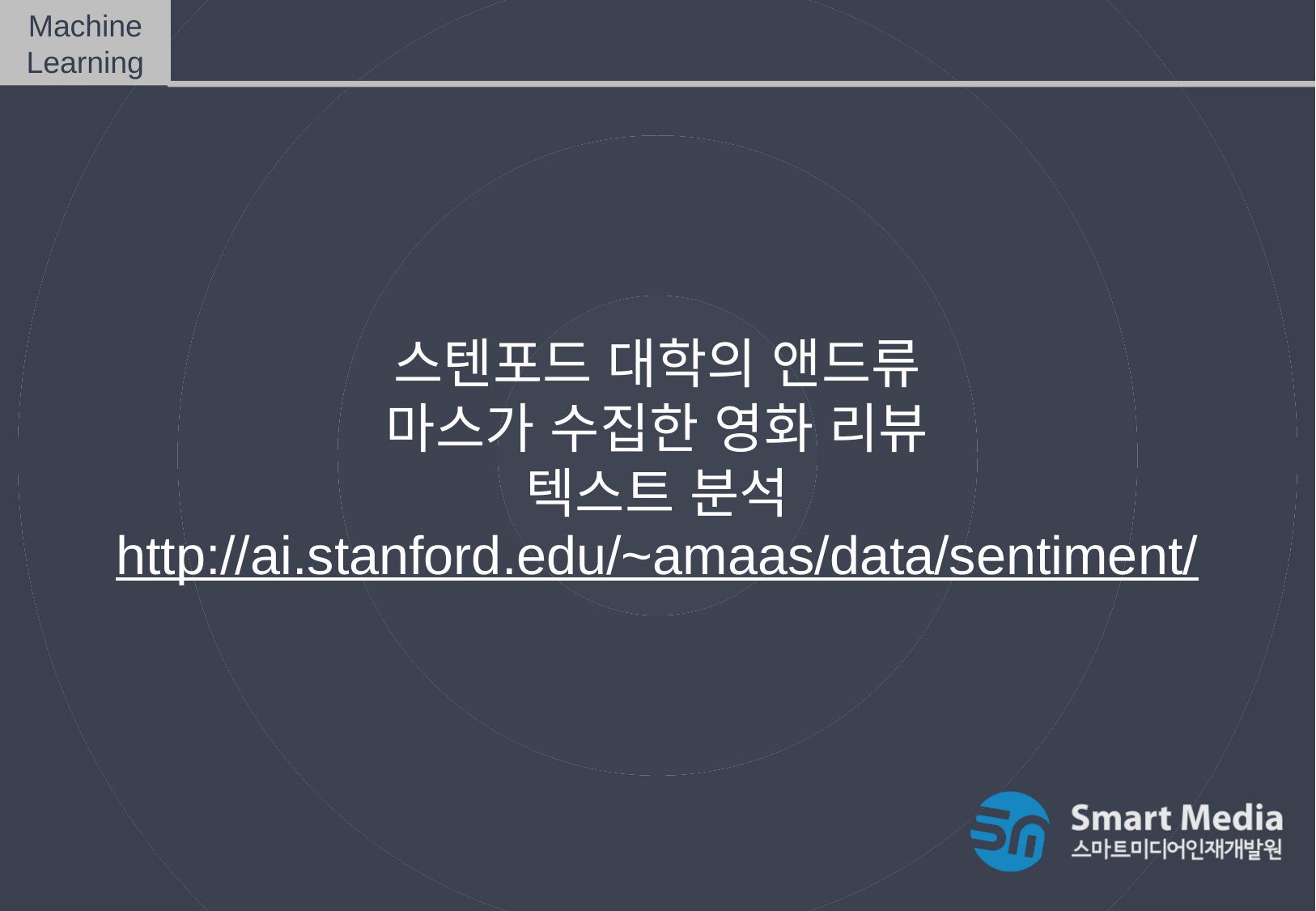

Machine Learning
텍스트마이닝(Text mining) – ex01

스텐포드 대학의 앤드류 마스가 수집한 영화 리뷰 텍스트 분석
http://ai.stanford.edu/~amaas/data/sentiment/